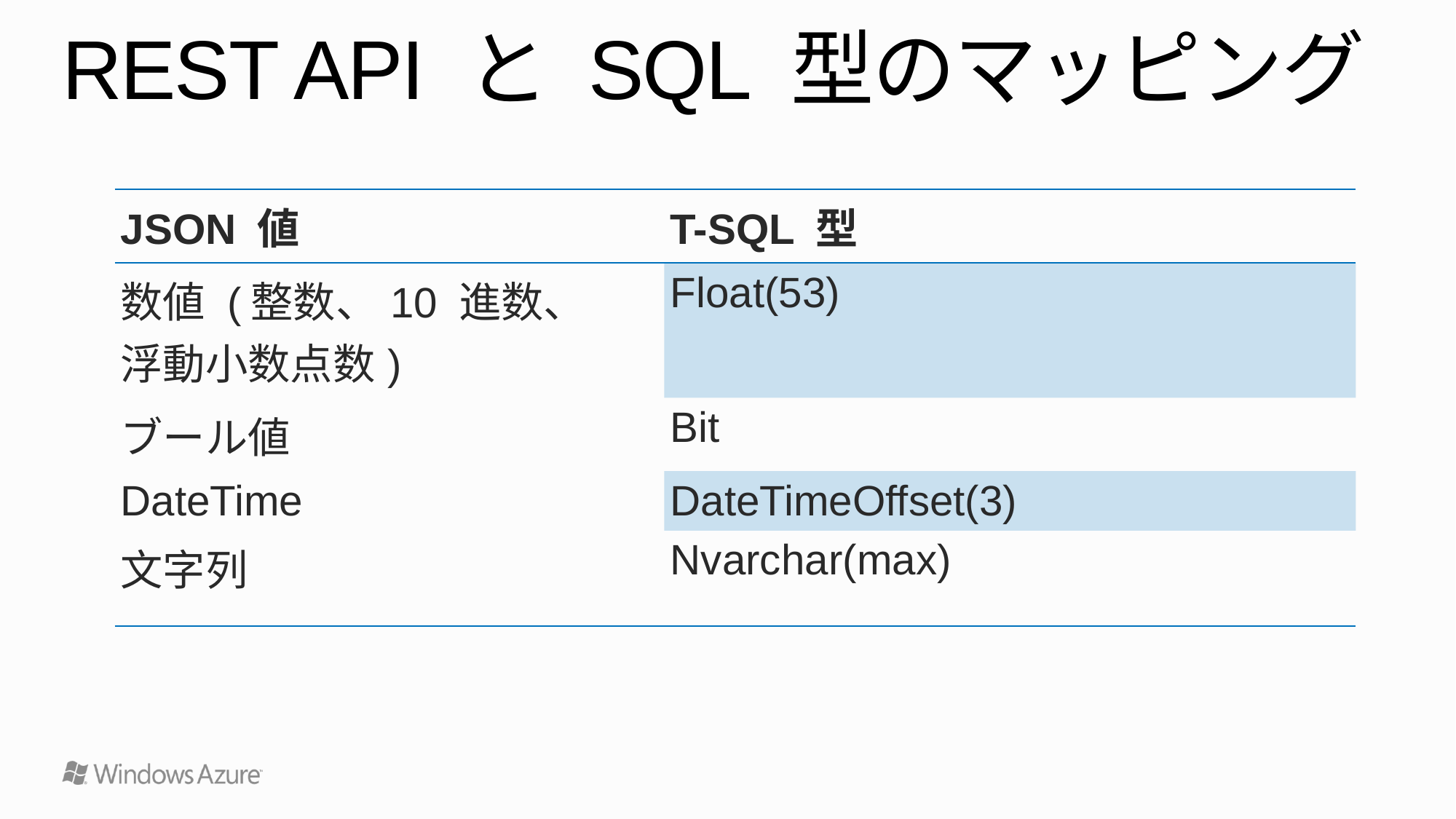

# REST API と SQL 型のマッピング

| JSON 値 | T-SQL 型 |
| --- | --- |
| 数値 (整数、10 進数、 浮動小数点数) | Float(53) |
| ブール値 | Bit |
| DateTime | DateTimeOffset(3) |
| 文字列 | Nvarchar(max) |